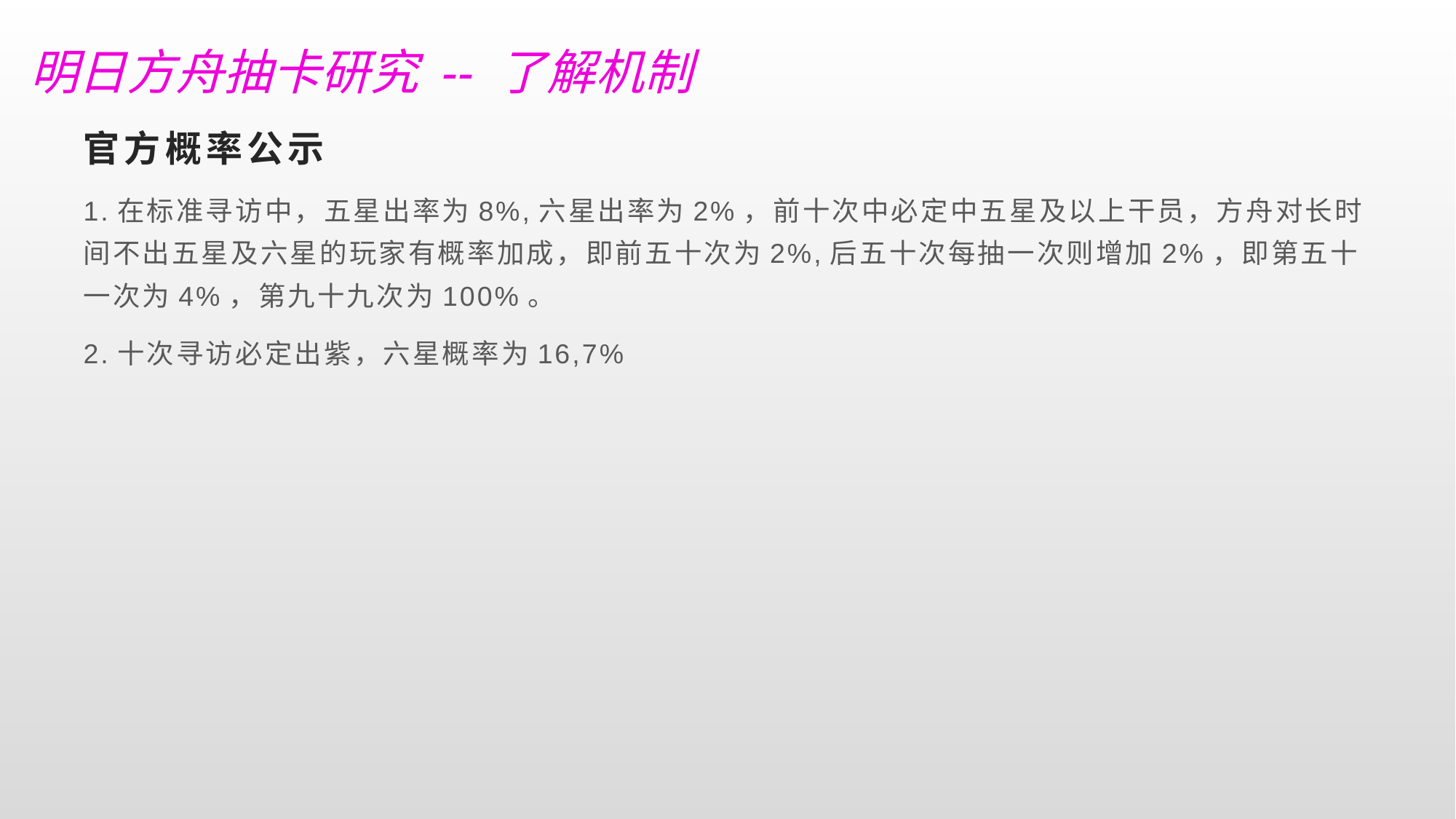

明日方舟抽卡研究 -- 了解机制
# 官方概率公示
1.在标准寻访中，五星出率为8%,六星出率为2%，前十次中必定中五星及以上干员，方舟对长时间不出五星及六星的玩家有概率加成，即前五十次为2%,后五十次每抽一次则增加2%，即第五十一次为4%，第九十九次为100%。
2.十次寻访必定出紫，六星概率为16,7%